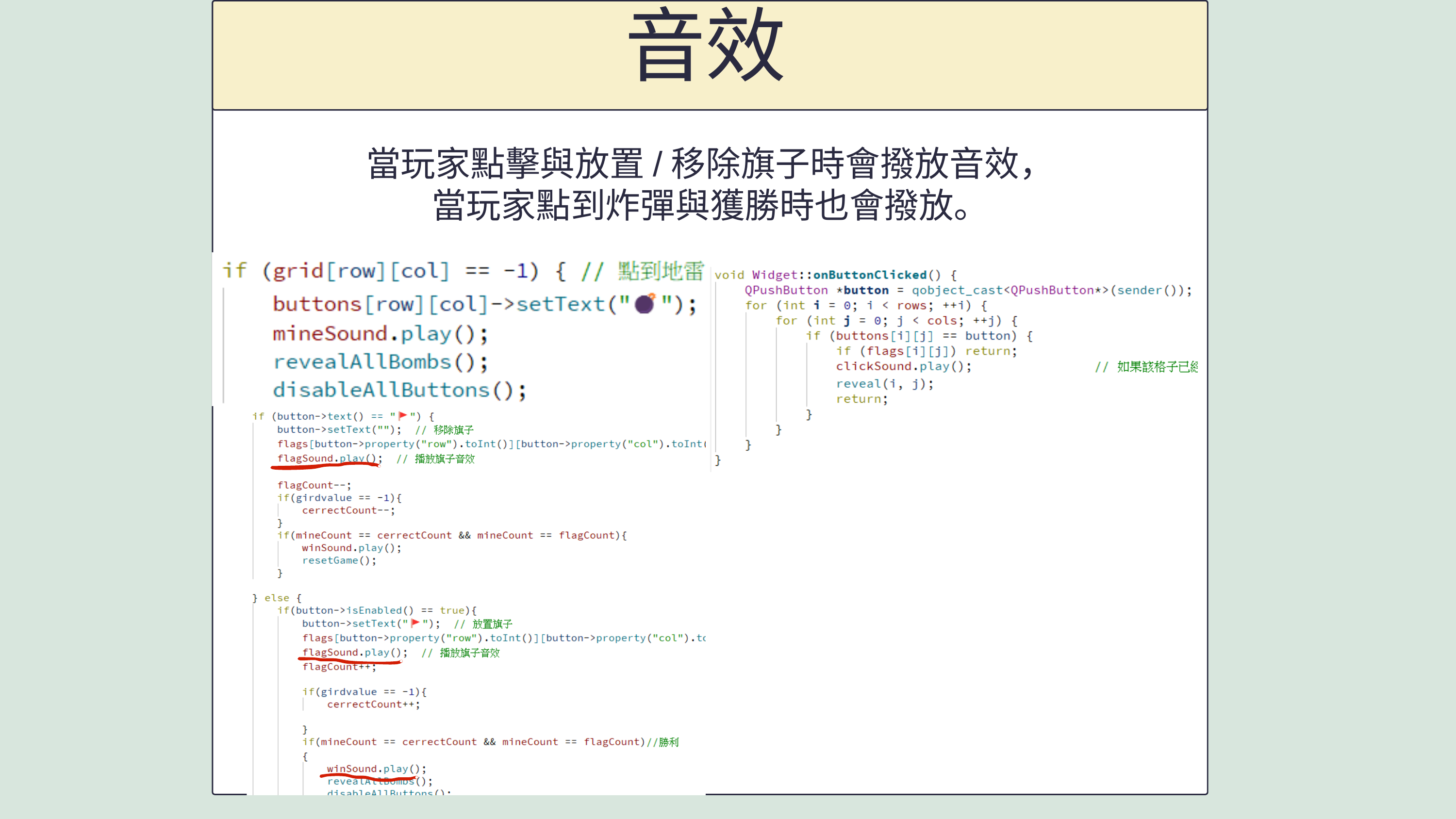

音效
當玩家點擊與放置/移除旗子時會撥放音效，​
當玩家點到炸彈與獲勝時也會撥放。​